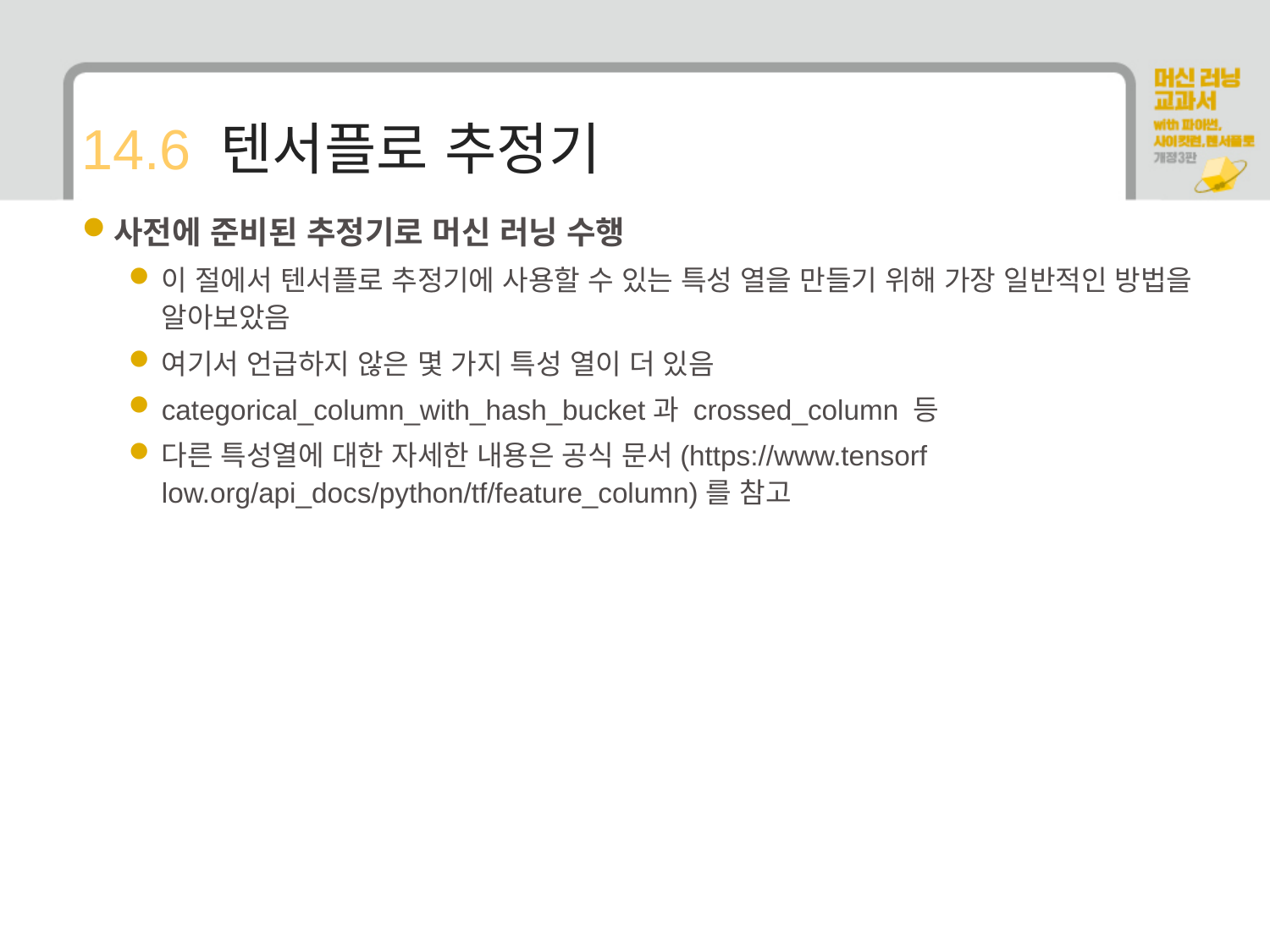

# 14.6 텐서플로 추정기
사전에 준비된 추정기로 머신 러닝 수행
이 절에서 텐서플로 추정기에 사용할 수 있는 특성 열을 만들기 위해 가장 일반적인 방법을 알아보았음
여기서 언급하지 않은 몇 가지 특성 열이 더 있음
categorical_column_with_hash_bucket과 crossed_column 등
다른 특성열에 대한 자세한 내용은 공식 문서(https://www.tensorf low.org/api_docs/python/tf/feature_column)를 참고